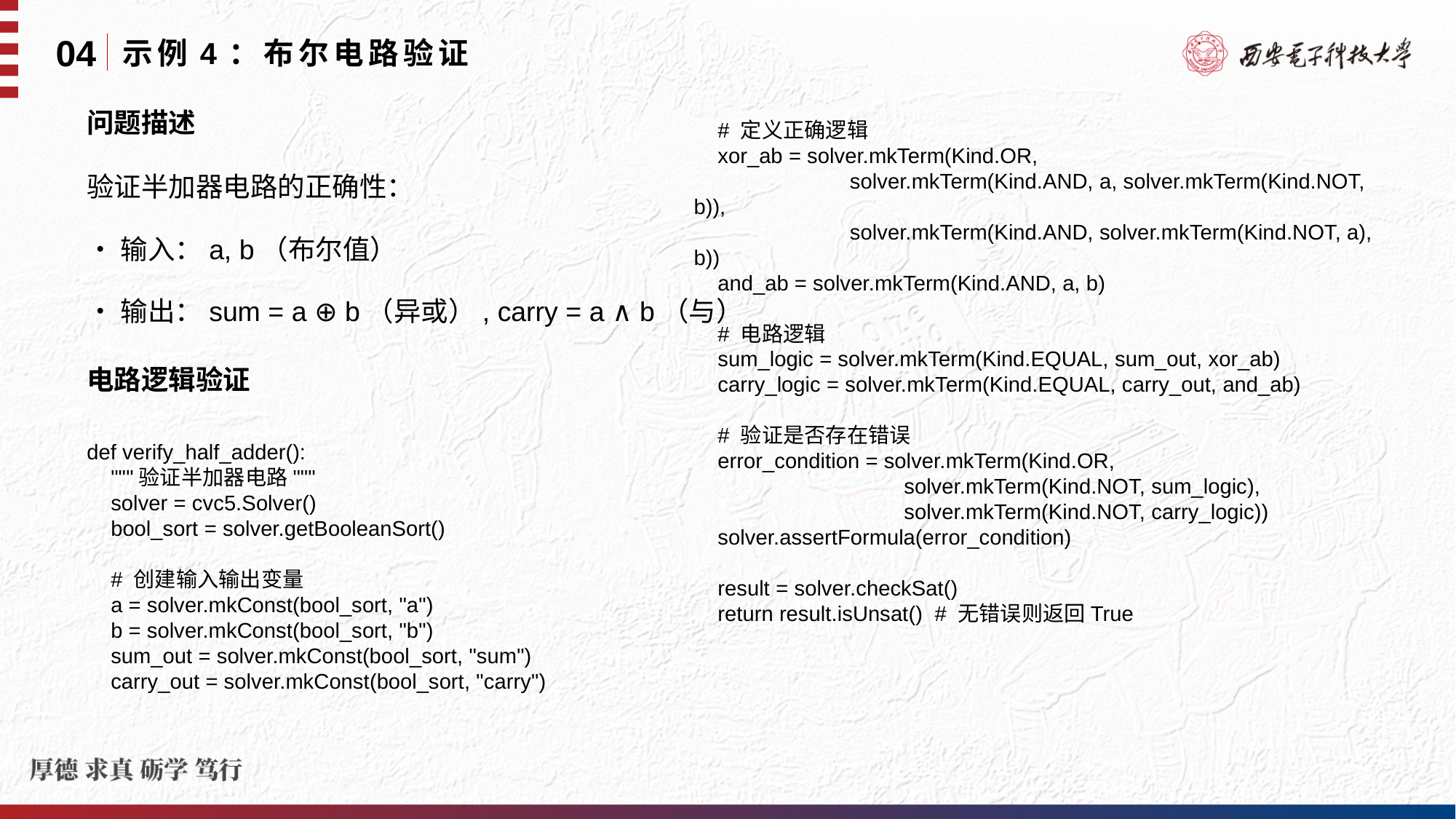

04
示例4：布尔电路验证

    # 定义正确逻辑
    xor_ab = solver.mkTerm(Kind.OR,
                          solver.mkTerm(Kind.AND, a, solver.mkTerm(Kind.NOT, b)),
                          solver.mkTerm(Kind.AND, solver.mkTerm(Kind.NOT, a), b))
    and_ab = solver.mkTerm(Kind.AND, a, b)

    # 电路逻辑
    sum_logic = solver.mkTerm(Kind.EQUAL, sum_out, xor_ab)
    carry_logic = solver.mkTerm(Kind.EQUAL, carry_out, and_ab)

    # 验证是否存在错误
    error_condition = solver.mkTerm(Kind.OR,
                                   solver.mkTerm(Kind.NOT, sum_logic),
                                   solver.mkTerm(Kind.NOT, carry_logic))
    solver.assertFormula(error_condition)

    result = solver.checkSat()
    return result.isUnsat()  # 无错误则返回True
问题描述
验证半加器电路的正确性：
•输入：a, b（布尔值）
•输出：sum = a ⊕ b（异或）, carry = a ∧ b（与）
电路逻辑验证
def verify_half_adder():
    """验证半加器电路"""
    solver = cvc5.Solver()
    bool_sort = solver.getBooleanSort()

    # 创建输入输出变量
    a = solver.mkConst(bool_sort, "a")
    b = solver.mkConst(bool_sort, "b")
    sum_out = solver.mkConst(bool_sort, "sum")
    carry_out = solver.mkConst(bool_sort, "carry")